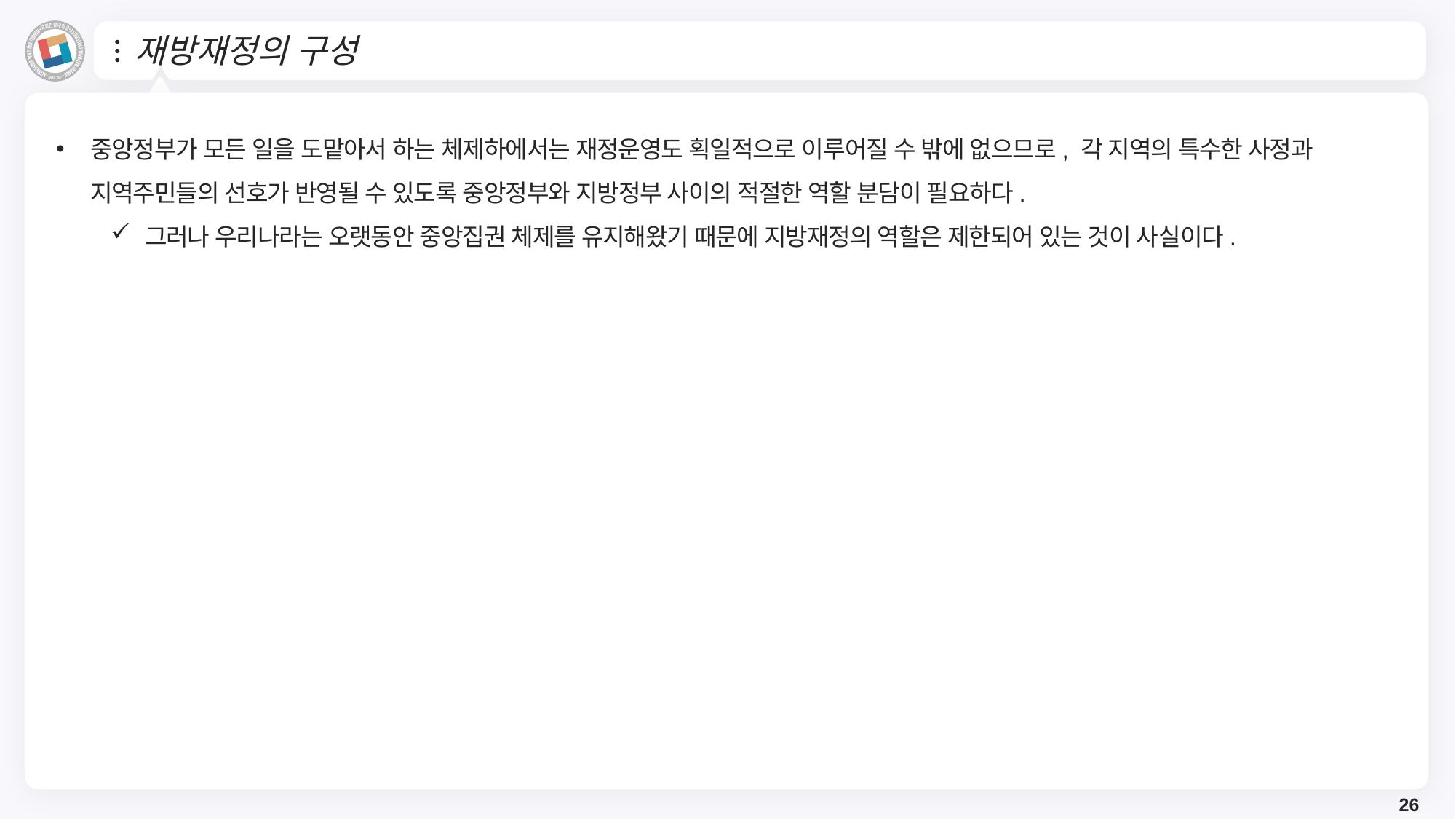

# 재방재정의 구성
중앙정부가 모든 일을 도맡아서 하는 체제하에서는 재정운영도 획일적으로 이루어질 수 밖에 없으므로, 각 지역의 특수한 사정과 지역주민들의 선호가 반영될 수 있도록 중앙정부와 지방정부 사이의 적절한 역할 분담이 필요하다.
그러나 우리나라는 오랫동안 중앙집권 체제를 유지해왔기 때문에 지방재정의 역할은 제한되어 있는 것이 사실이다.
26